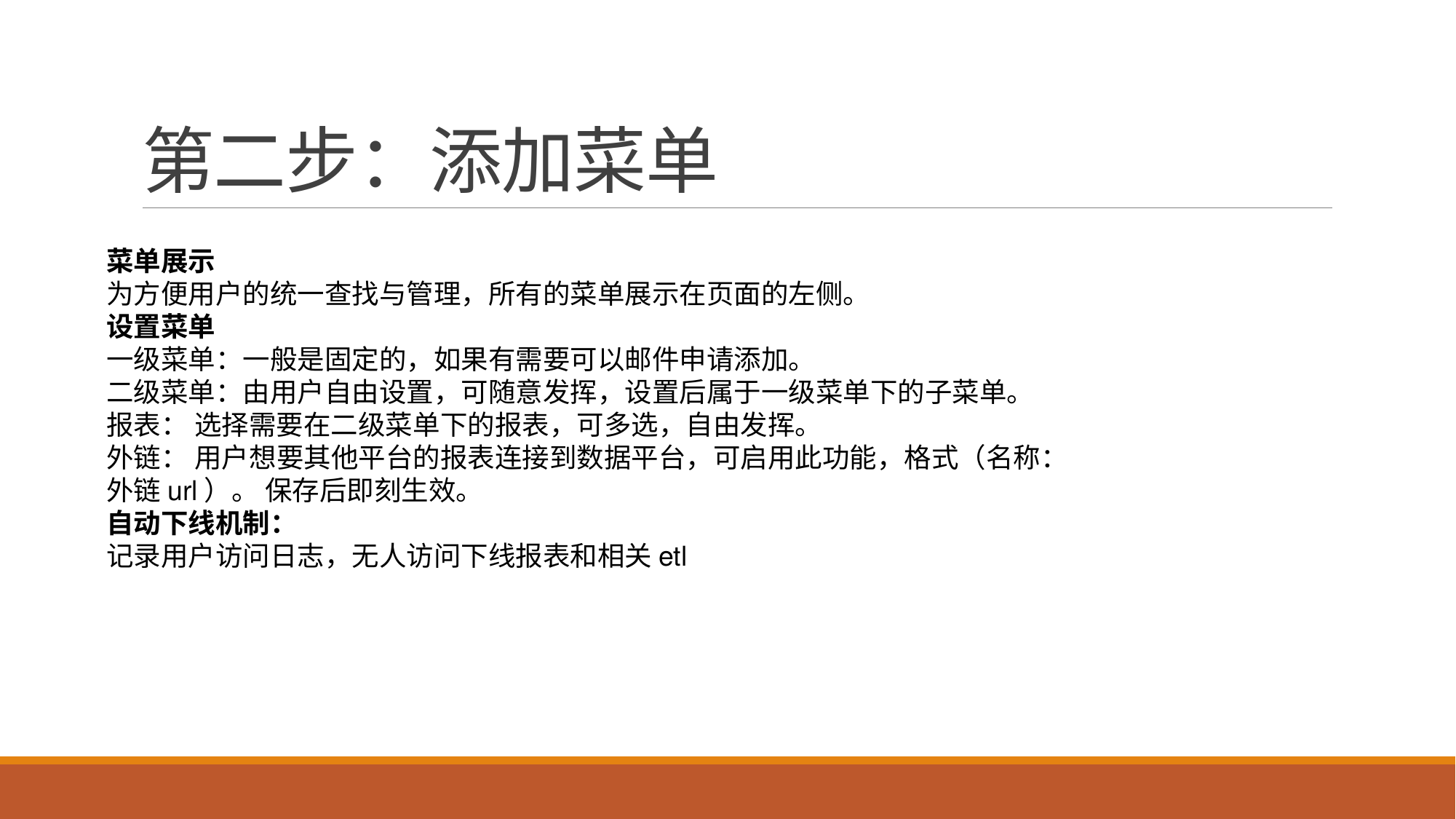

# 第二步：添加菜单

菜单展示
为方便用户的统一查找与管理，所有的菜单展示在页面的左侧。
设置菜单
一级菜单：一般是固定的，如果有需要可以邮件申请添加。
二级菜单：由用户自由设置，可随意发挥，设置后属于一级菜单下的子菜单。
报表： 选择需要在二级菜单下的报表，可多选，自由发挥。
外链： 用户想要其他平台的报表连接到数据平台，可启用此功能，格式（名称：外链url）。 保存后即刻生效。
自动下线机制：
记录用户访问日志，无人访问下线报表和相关etl